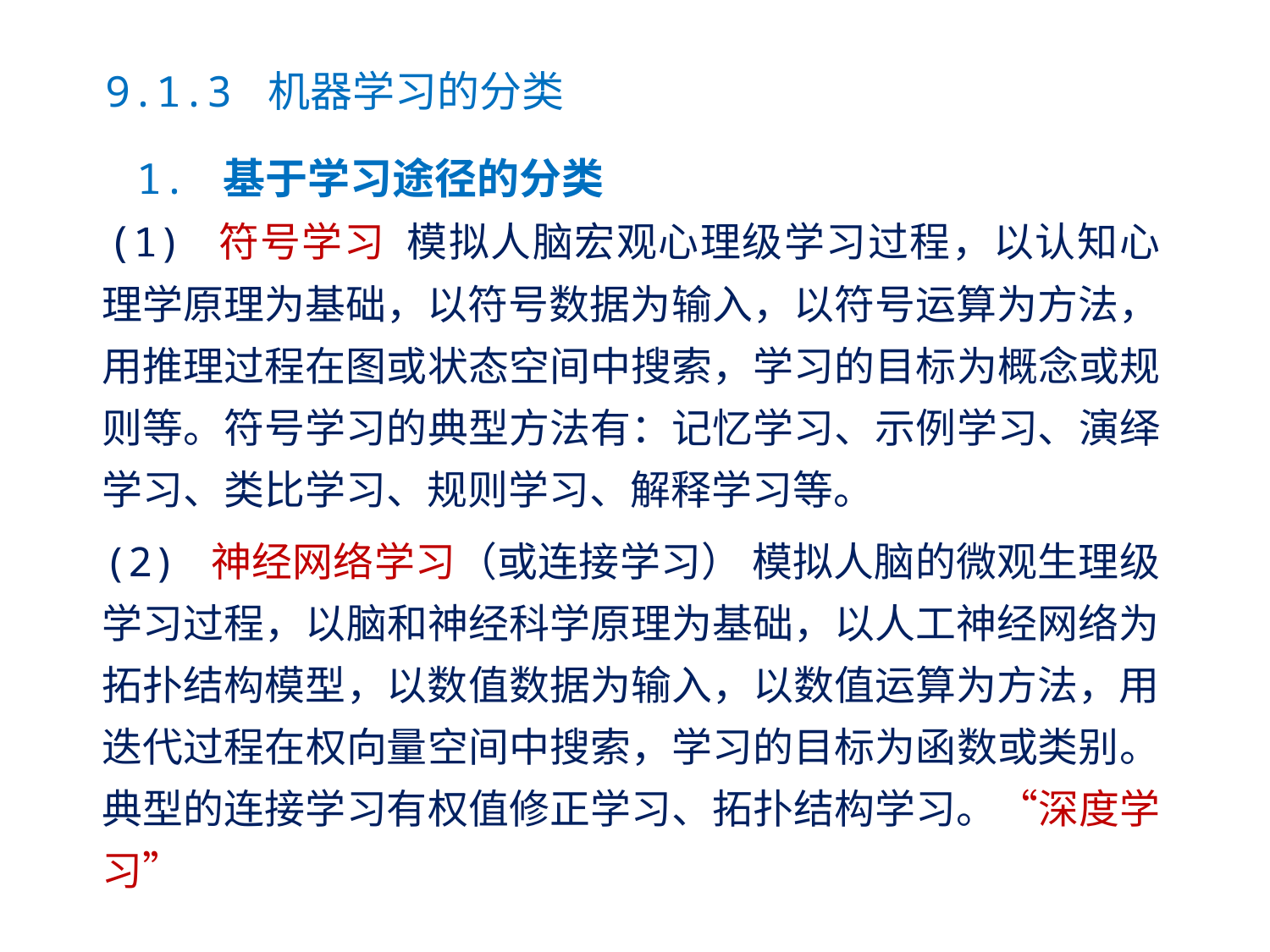

9.1.3 机器学习的分类
      1. 基于学习途径的分类
  (1) 符号学习  模拟人脑宏观心理级学习过程，以认知心理学原理为基础，以符号数据为输入，以符号运算为方法，用推理过程在图或状态空间中搜索，学习的目标为概念或规则等。符号学习的典型方法有：记忆学习、示例学习、演绎学习、类比学习、规则学习、解释学习等。
  (2) 神经网络学习（或连接学习） 模拟人脑的微观生理级学习过程，以脑和神经科学原理为基础，以人工神经网络为拓扑结构模型，以数值数据为输入，以数值运算为方法，用迭代过程在权向量空间中搜索，学习的目标为函数或类别。典型的连接学习有权值修正学习、拓扑结构学习。“深度学习”